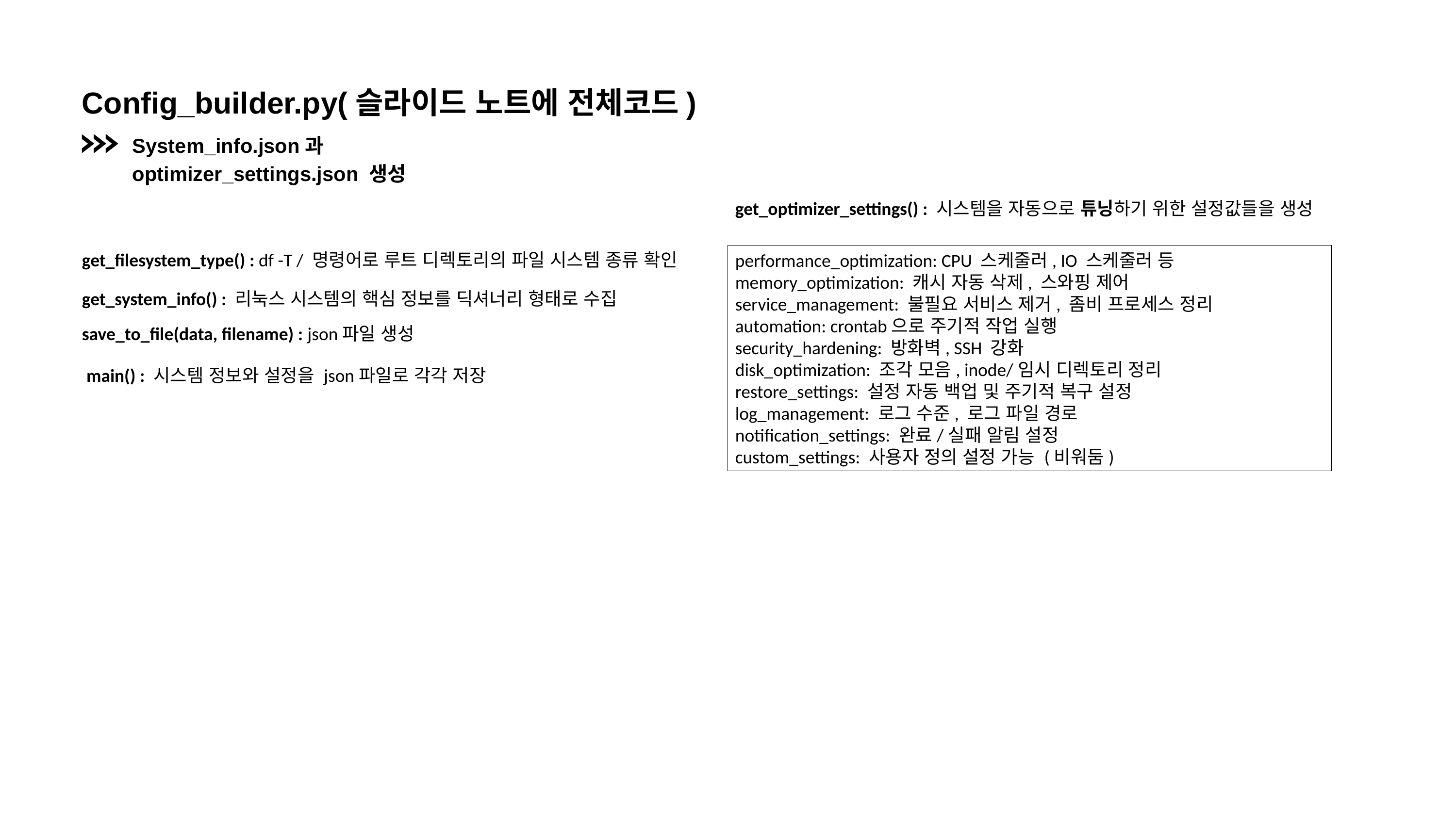

Config_builder.py(슬라이드 노트에 전체코드)
System_info.json과 optimizer_settings.json 생성

get_optimizer_settings() : 시스템을 자동으로 튜닝하기 위한 설정값들을 생성
get_filesystem_type() : df -T / 명령어로 루트 디렉토리의 파일 시스템 종류 확인
performance_optimization: CPU 스케줄러, IO 스케줄러 등
memory_optimization: 캐시 자동 삭제, 스와핑 제어
service_management: 불필요 서비스 제거, 좀비 프로세스 정리
automation: crontab으로 주기적 작업 실행
security_hardening: 방화벽, SSH 강화
disk_optimization: 조각 모음, inode/임시 디렉토리 정리
restore_settings: 설정 자동 백업 및 주기적 복구 설정
log_management: 로그 수준, 로그 파일 경로
notification_settings: 완료/실패 알림 설정
custom_settings: 사용자 정의 설정 가능 (비워둠)
get_system_info() : 리눅스 시스템의 핵심 정보를 딕셔너리 형태로 수집
save_to_file(data, filename) : json파일 생성
main() : 시스템 정보와 설정을 json파일로 각각 저장